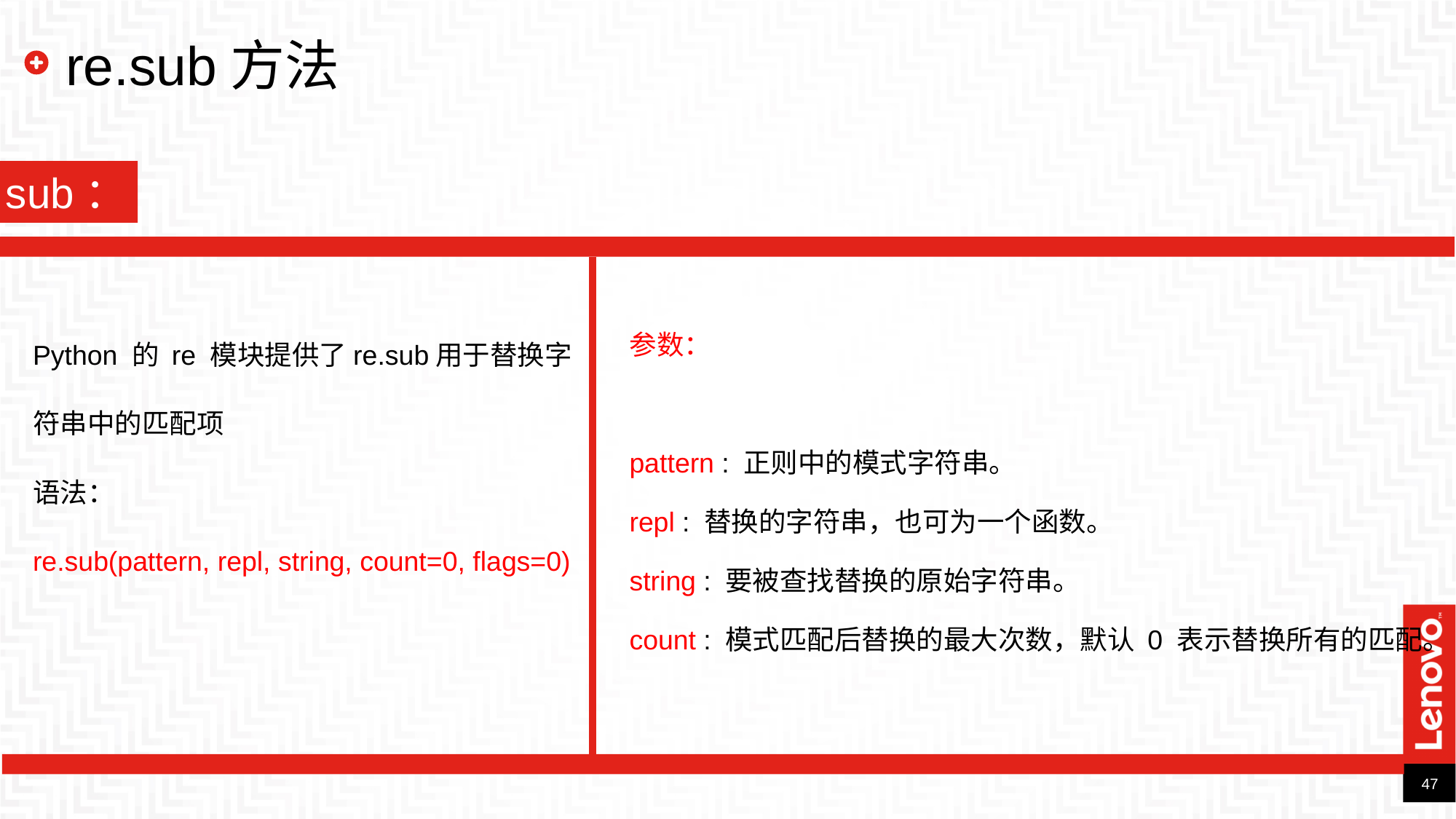

# re.sub方法
sub：

Python 的 re 模块提供了re.sub用于替换字符串中的匹配项
语法：
re.sub(pattern, repl, string, count=0, flags=0)
参数：

pattern : 正则中的模式字符串。
repl : 替换的字符串，也可为一个函数。
string : 要被查找替换的原始字符串。
count : 模式匹配后替换的最大次数，默认 0 表示替换所有的匹配。